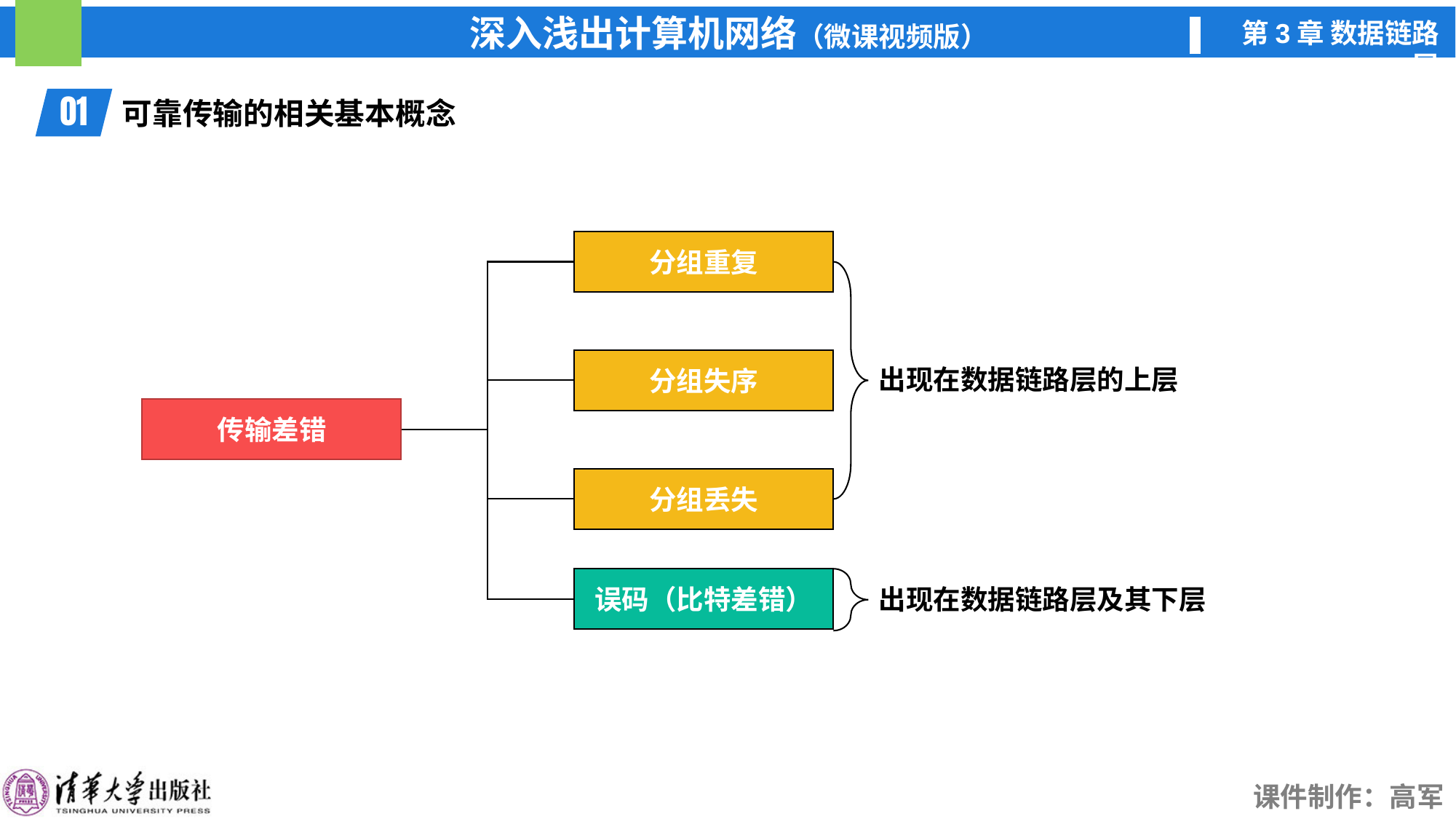

01
可靠传输的相关基本概念
分组重复

出现在数据链路层的上层
分组失序
传输差错
分组丢失

出现在数据链路层及其下层
误码（比特差错）